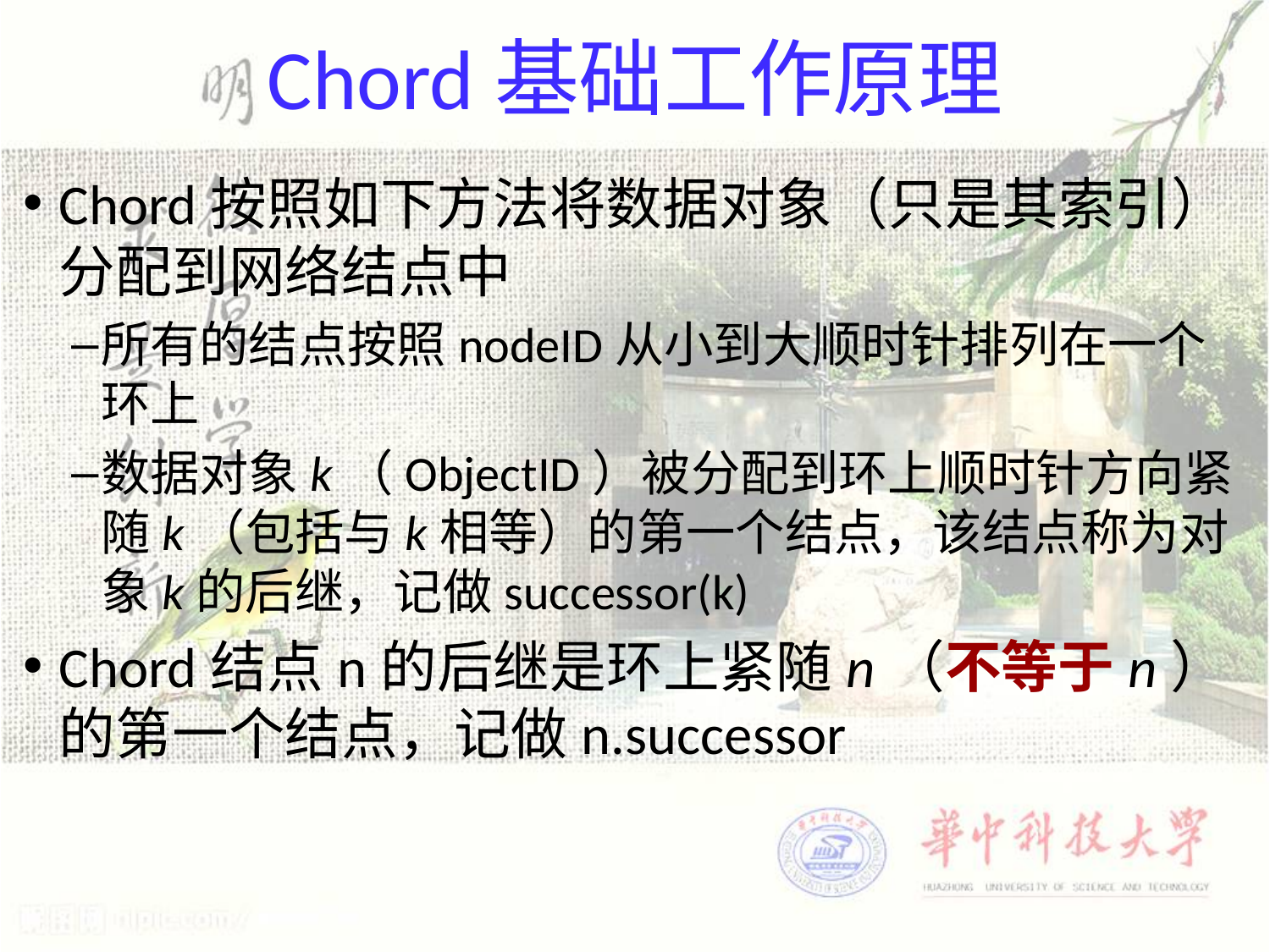

# Chord基础工作原理
Chord按照如下方法将数据对象（只是其索引）分配到网络结点中
所有的结点按照nodeID从小到大顺时针排列在一个环上
数据对象k（ObjectID）被分配到环上顺时针方向紧随k（包括与k相等）的第一个结点，该结点称为对象k的后继，记做successor(k)
Chord结点n的后继是环上紧随n（不等于n）的第一个结点，记做n.successor